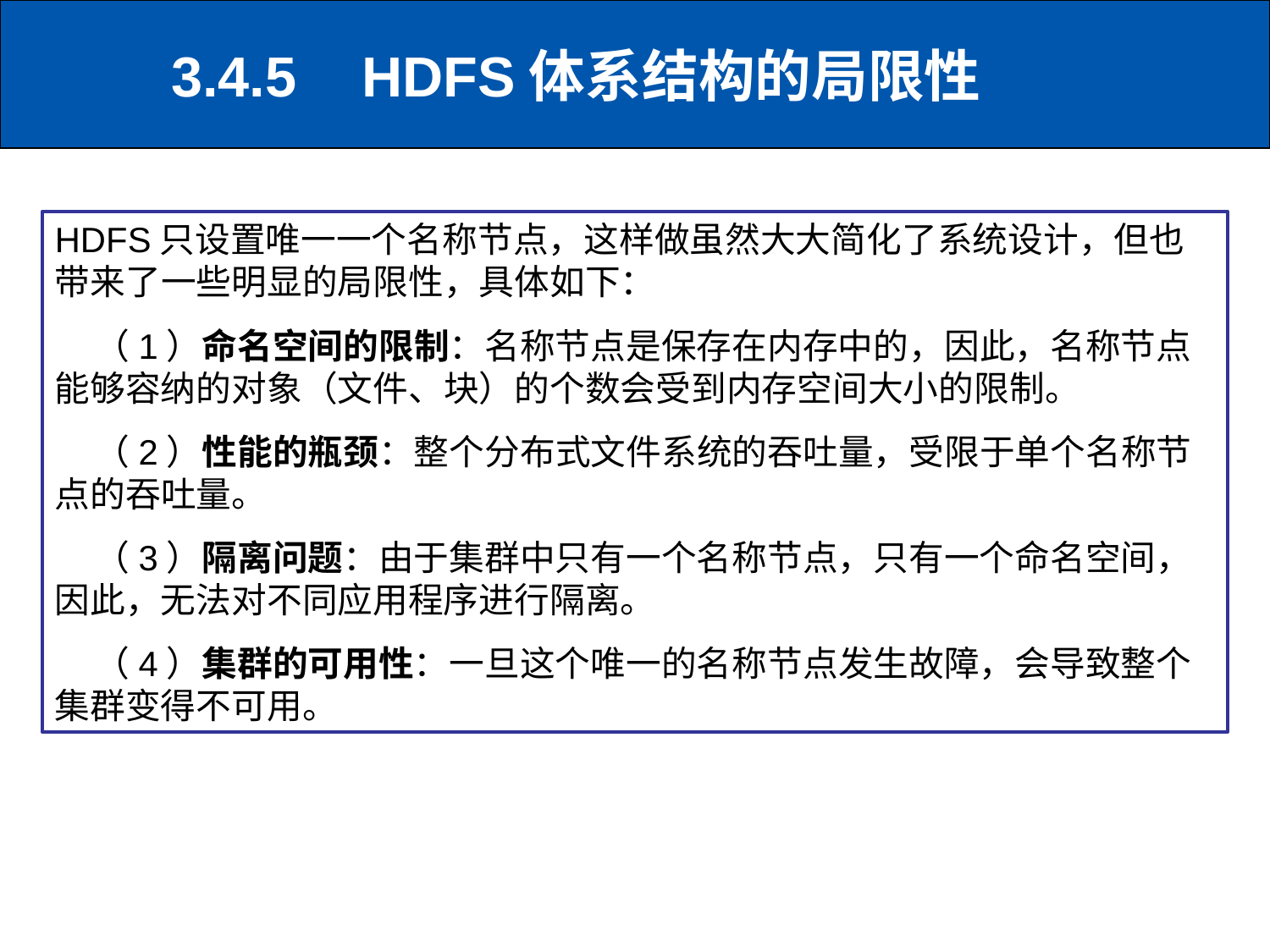

# 3.4.5	 HDFS体系结构的局限性
HDFS只设置唯一一个名称节点，这样做虽然大大简化了系统设计，但也带来了一些明显的局限性，具体如下：
    （1）命名空间的限制：名称节点是保存在内存中的，因此，名称节点能够容纳的对象（文件、块）的个数会受到内存空间大小的限制。
    （2）性能的瓶颈：整个分布式文件系统的吞吐量，受限于单个名称节点的吞吐量。
    （3）隔离问题：由于集群中只有一个名称节点，只有一个命名空间，因此，无法对不同应用程序进行隔离。
    （4）集群的可用性：一旦这个唯一的名称节点发生故障，会导致整个集群变得不可用。